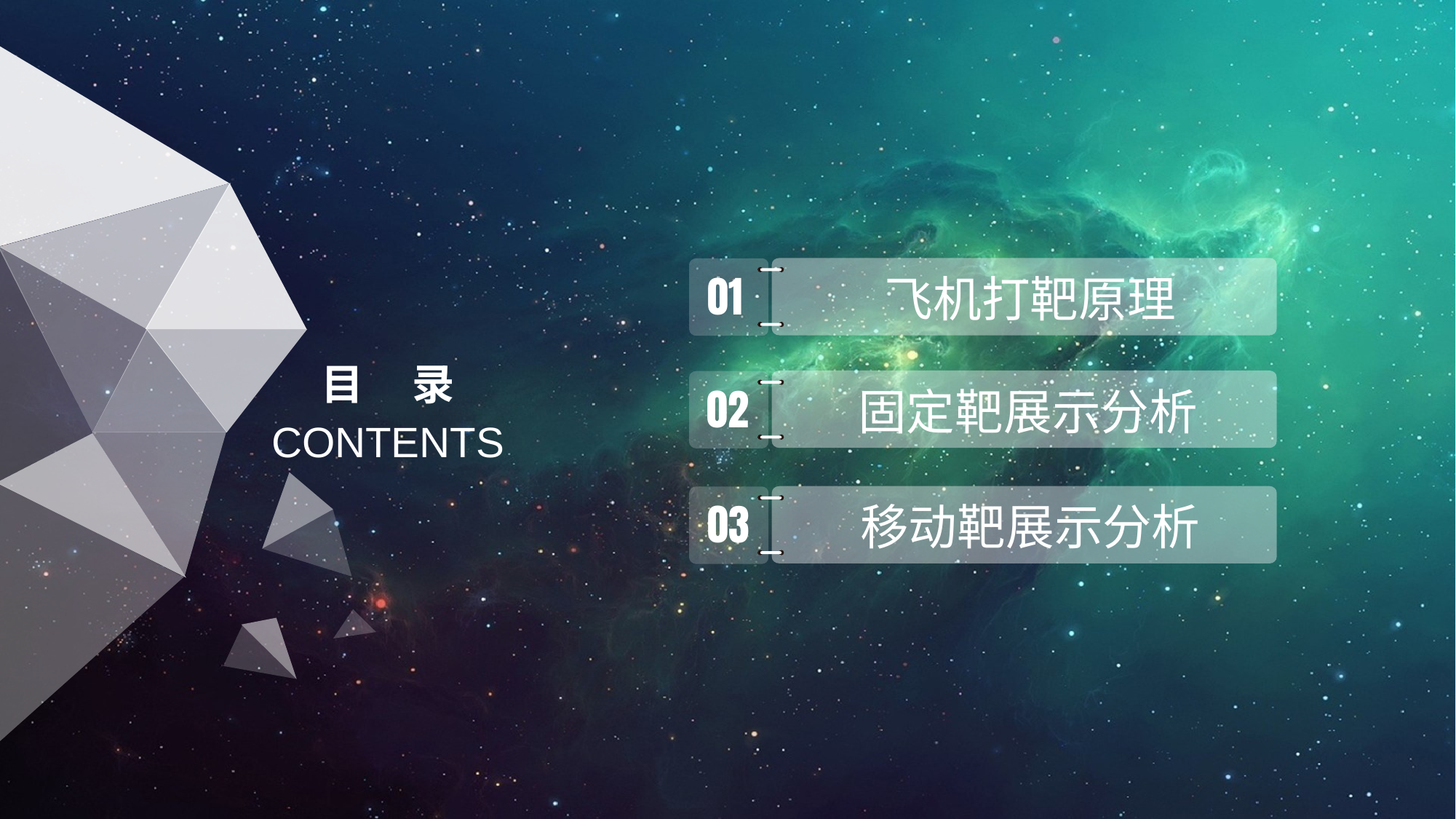

01
飞机打靶原理
目     录
CONTENTS

02
固定靶展示分析

03
移动靶展示分析